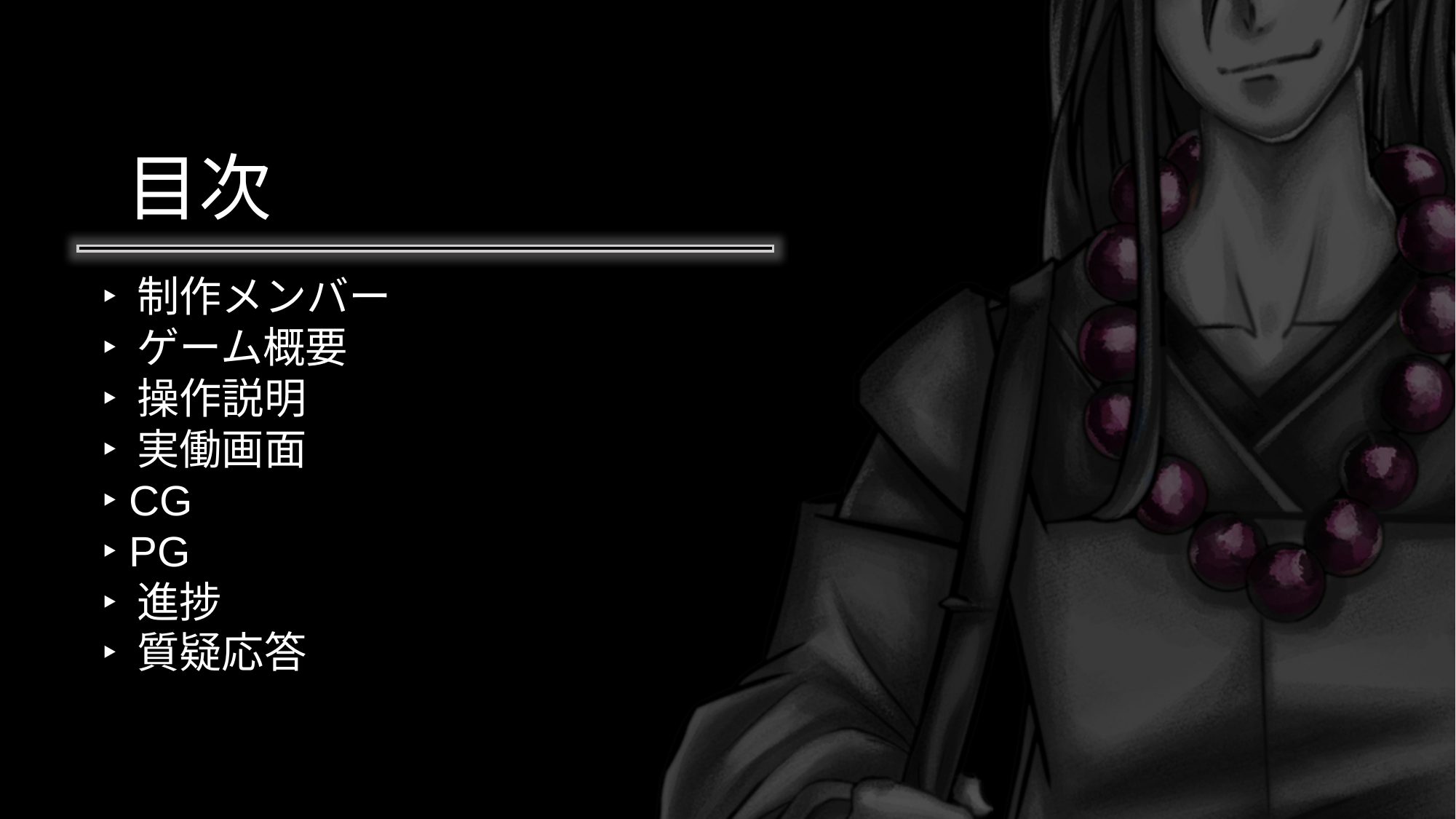

# 目次

‣ 制作メンバー
‣ ゲーム概要
‣ 操作説明
‣ 実働画面
‣ CG
‣ PG
‣ 進捗
‣ 質疑応答